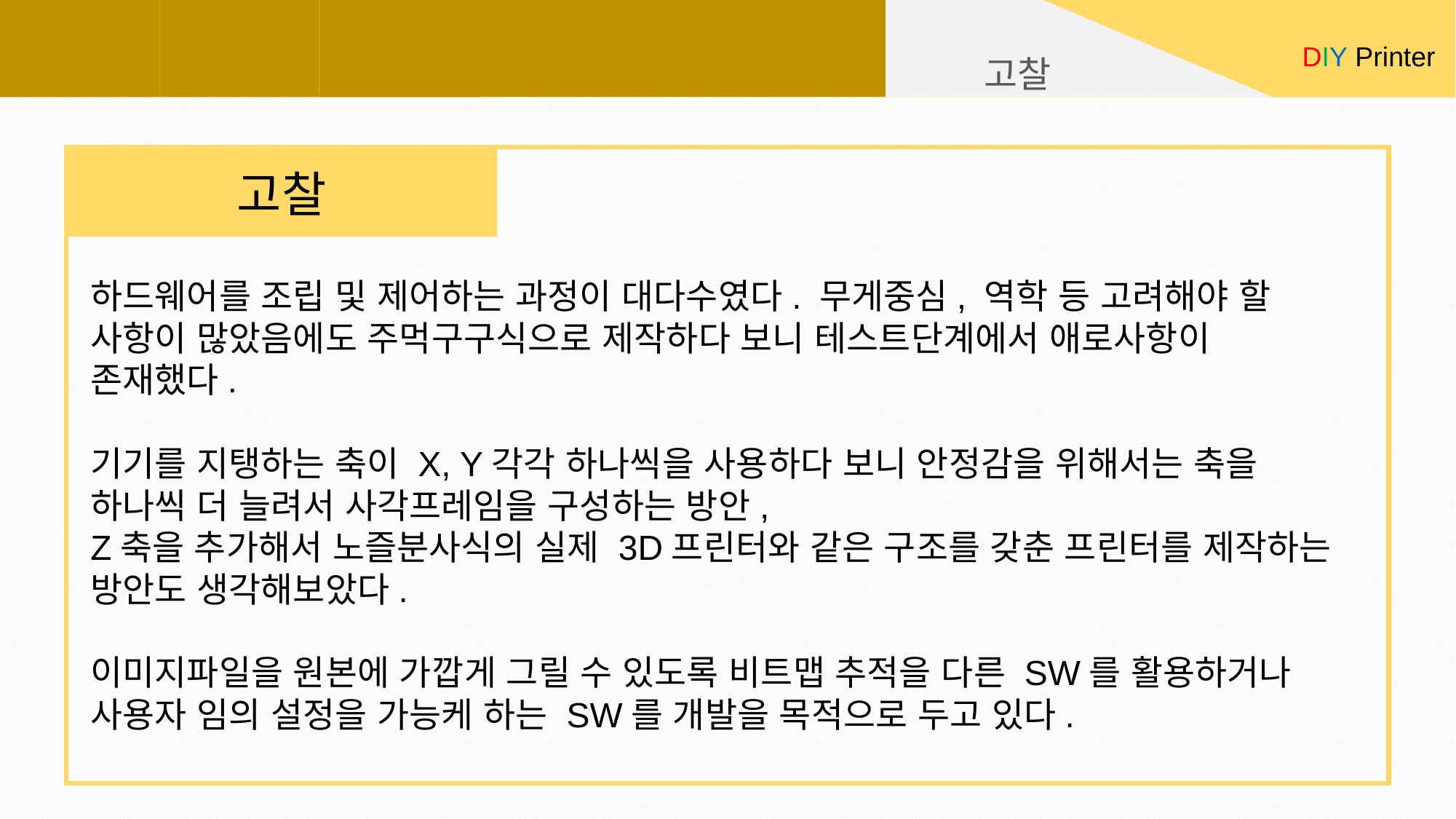

DIY Printer
고찰

고찰
하드웨어를 조립 및 제어하는 과정이 대다수였다. 무게중심, 역학 등 고려해야 할 사항이 많았음에도 주먹구구식으로 제작하다 보니 테스트단계에서 애로사항이 존재했다.

기기를 지탱하는 축이 X, Y각각 하나씩을 사용하다 보니 안정감을 위해서는 축을 하나씩 더 늘려서 사각프레임을 구성하는 방안,
Z축을 추가해서 노즐분사식의 실제 3D프린터와 같은 구조를 갖춘 프린터를 제작하는 방안도 생각해보았다.

이미지파일을 원본에 가깝게 그릴 수 있도록 비트맵 추적을 다른 SW를 활용하거나 사용자 임의 설정을 가능케 하는 SW를 개발을 목적으로 두고 있다.